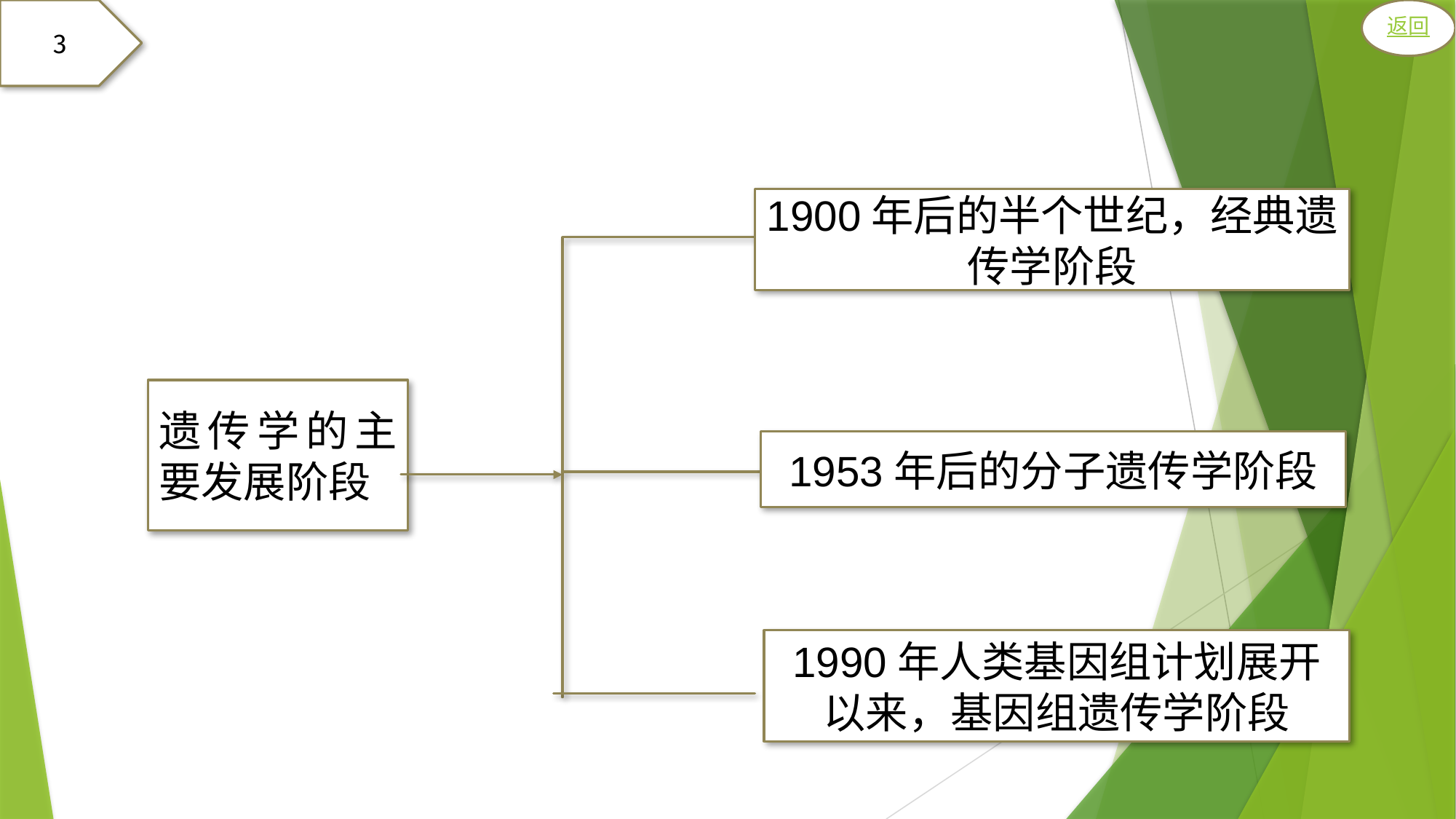

3
返回
1900年后的半个世纪，经典遗传学阶段
遗传学的主要发展阶段
1953年后的分子遗传学阶段
1990年人类基因组计划展开以来，基因组遗传学阶段